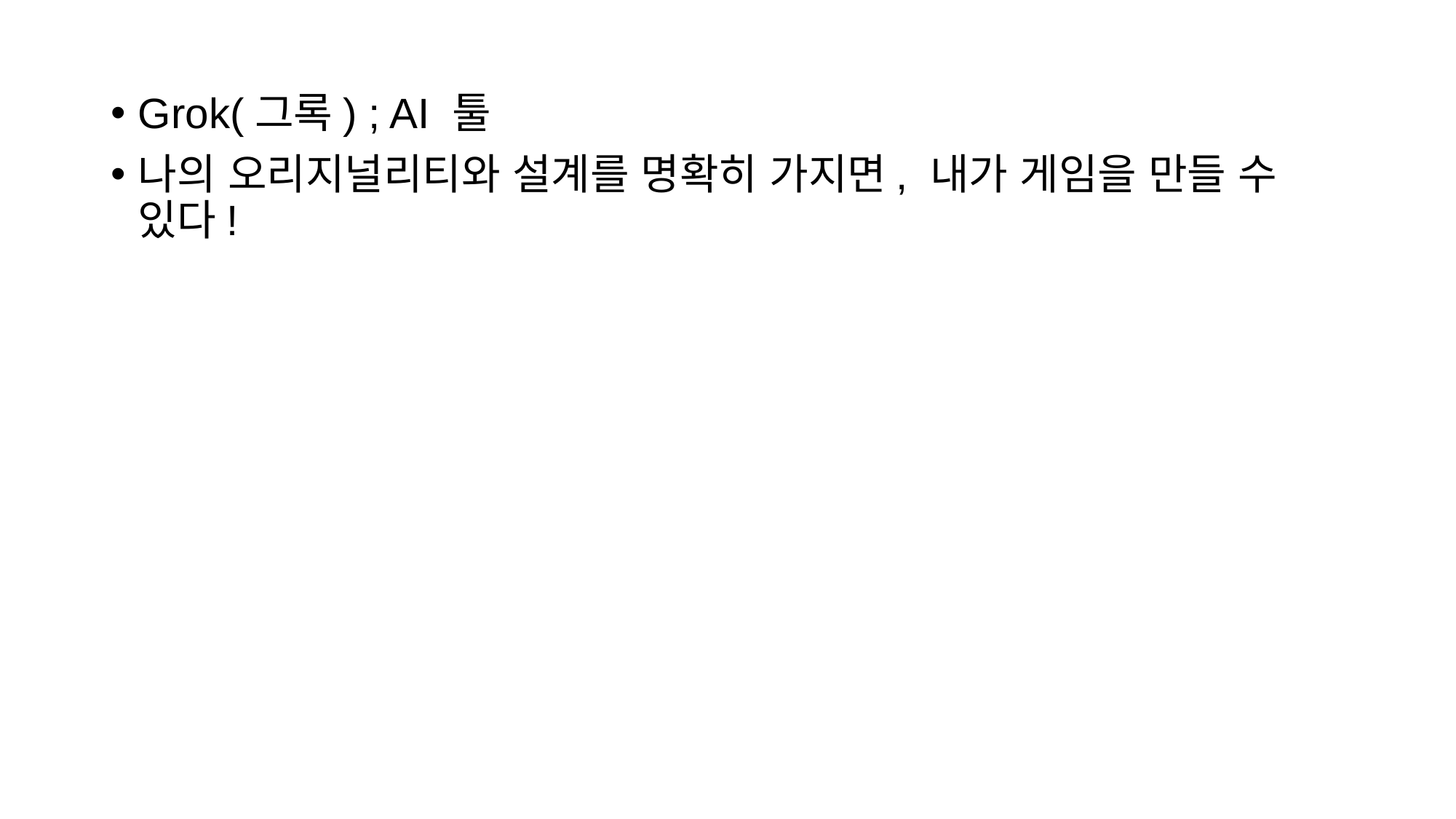

Grok(그록) ; AI 툴
나의 오리지널리티와 설계를 명확히 가지면, 내가 게임을 만들 수 있다!